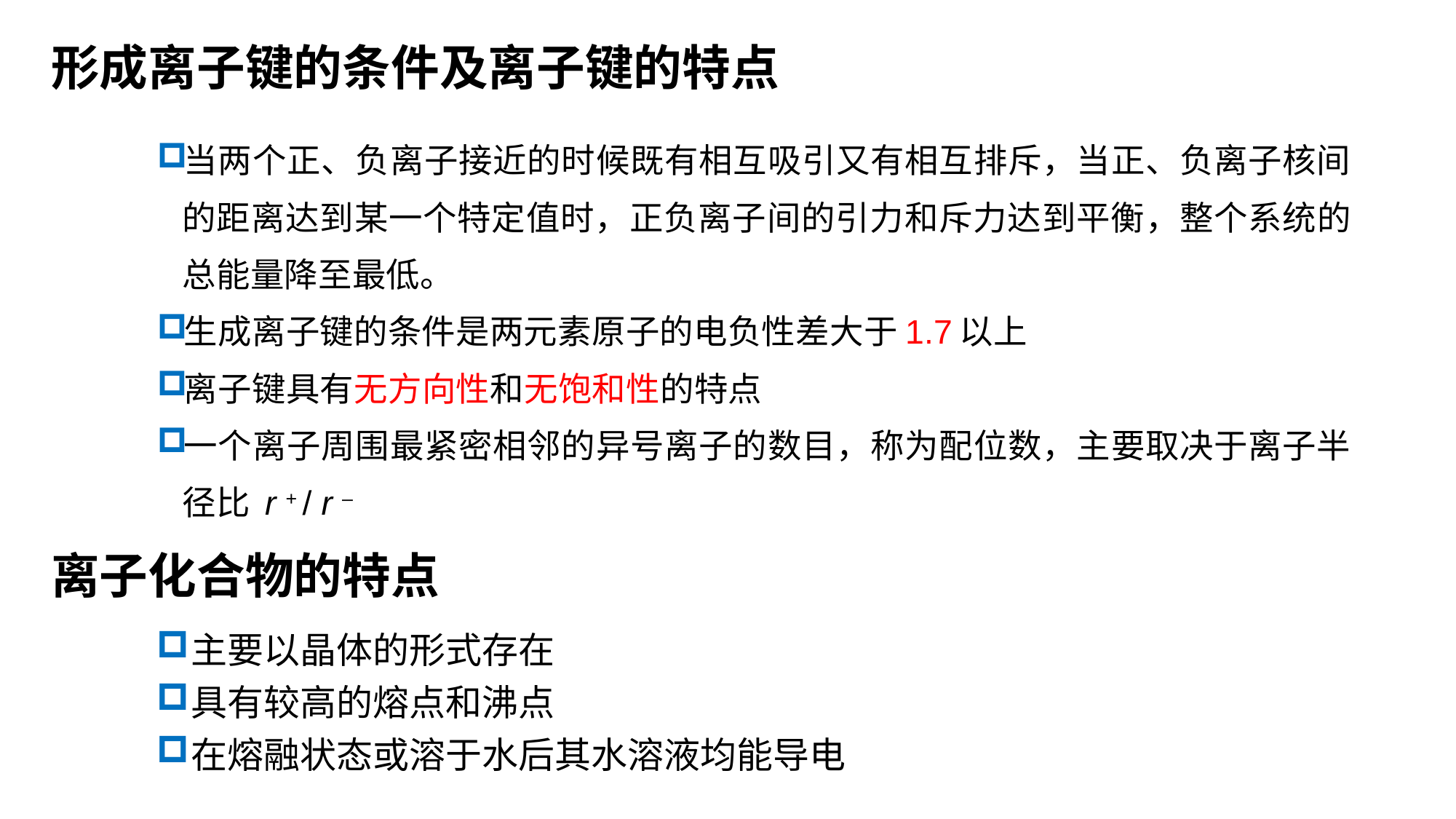

形成离子键的条件及离子键的特点
当两个正、负离子接近的时候既有相互吸引又有相互排斥，当正、负离子核间的距离达到某一个特定值时，正负离子间的引力和斥力达到平衡，整个系统的总能量降至最低。
生成离子键的条件是两元素原子的电负性差大于1.7以上
离子键具有无方向性和无饱和性的特点
一个离子周围最紧密相邻的异号离子的数目，称为配位数，主要取决于离子半径比 r + / r –
离子化合物的特点
主要以晶体的形式存在
具有较高的熔点和沸点
在熔融状态或溶于水后其水溶液均能导电